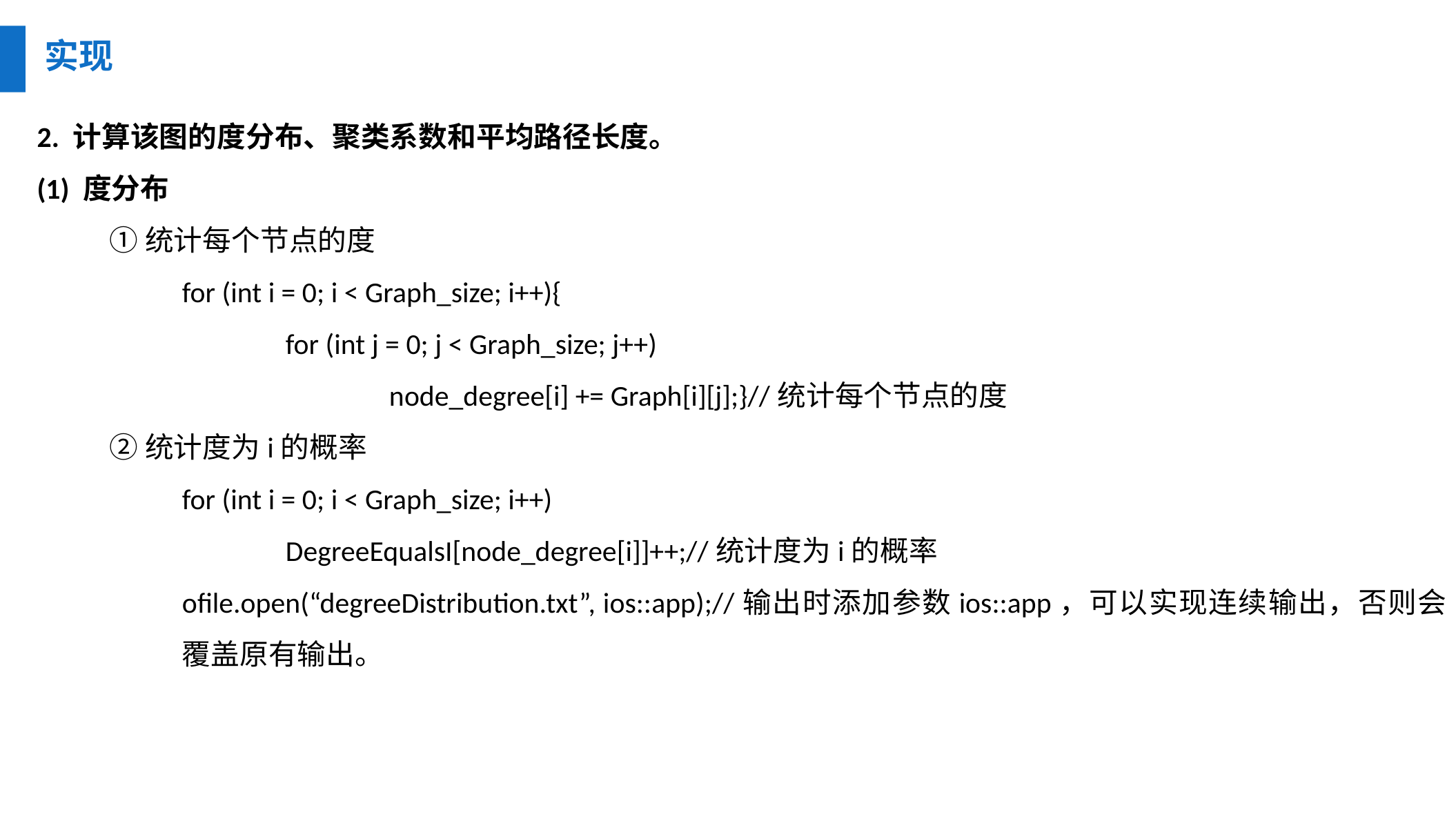

实现
2. 计算该图的度分布、聚类系数和平均路径长度。
(1) 度分布
①统计每个节点的度
for (int i = 0; i < Graph_size; i++){
	for (int j = 0; j < Graph_size; j++)
		node_degree[i] += Graph[i][j];}//统计每个节点的度
②统计度为i的概率
for (int i = 0; i < Graph_size; i++)
	DegreeEqualsI[node_degree[i]]++;//统计度为i的概率
ofile.open(“degreeDistribution.txt”, ios::app);//输出时添加参数ios::app，可以实现连续输出，否则会覆盖原有输出。